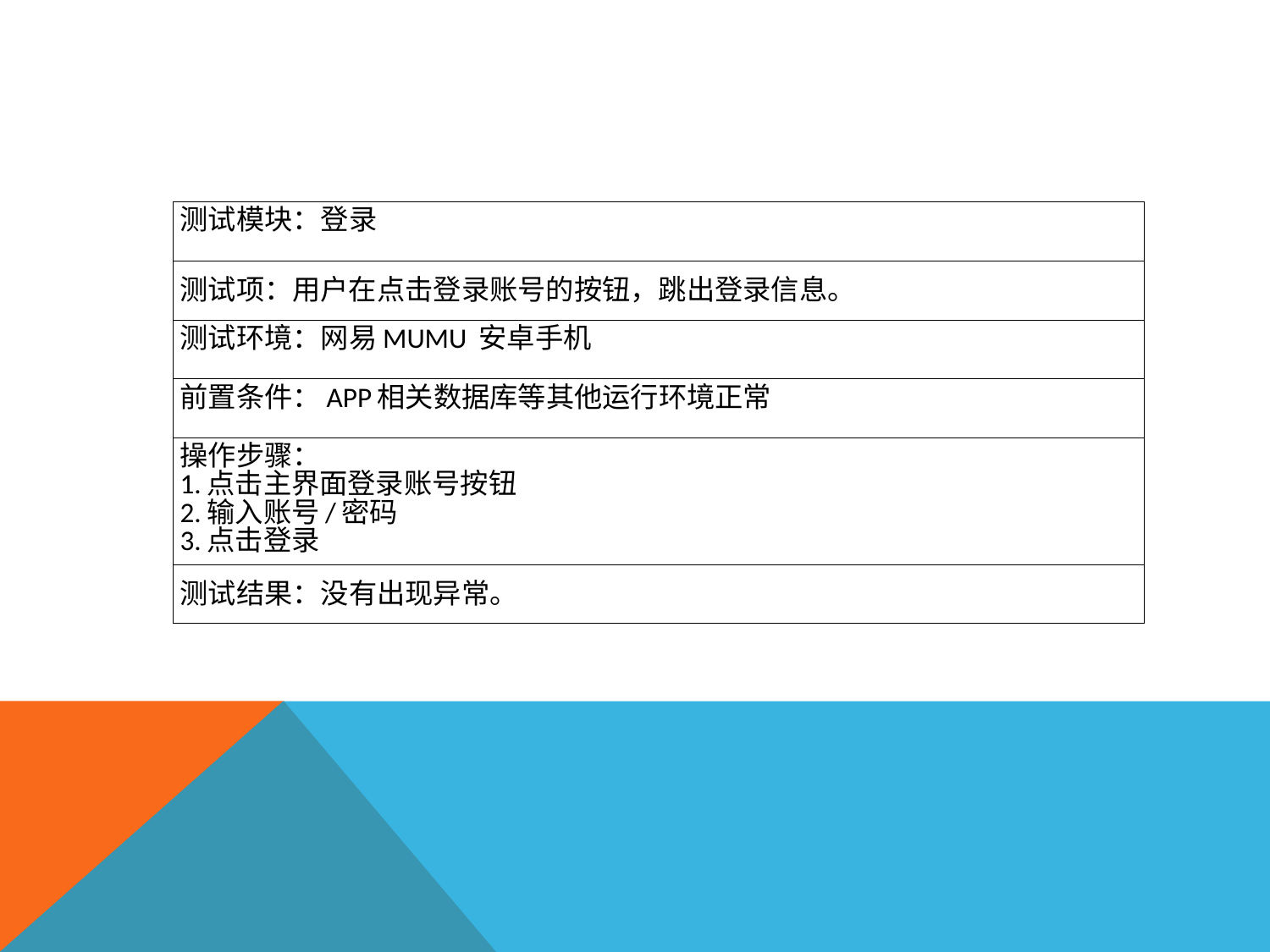

| 测试模块：登录 |
| --- |
| 测试项：用户在点击登录账号的按钮，跳出登录信息。 |
| 测试环境：网易MUMU 安卓手机 |
| 前置条件：APP相关数据库等其他运行环境正常 |
| 操作步骤： 1.点击主界面登录账号按钮 2.输入账号/密码 3.点击登录 |
| 测试结果：没有出现异常。 |